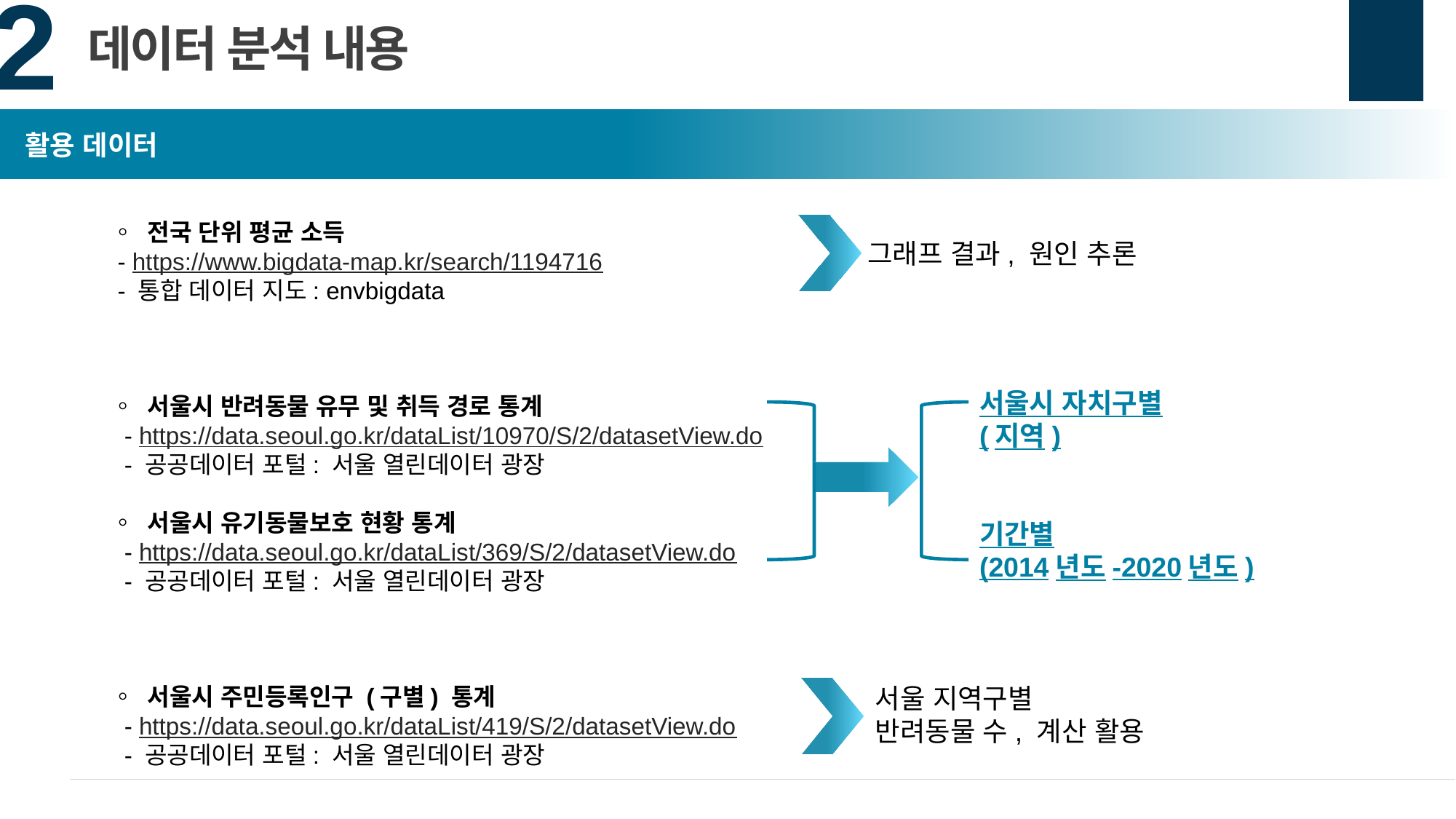

데이터 분석 내용
 활용 데이터
 ◦ 전국 단위 평균 소득
  - https://www.bigdata-map.kr/search/1194716
  - 통합 데이터 지도: envbigdata

 ◦ 서울시 반려동물 유무 및 취득 경로 통계
   - https://data.seoul.go.kr/dataList/10970/S/2/datasetView.do
   - 공공데이터 포털: 서울 열린데이터 광장

 ◦ 서울시 유기동물보호 현황 통계
   - https://data.seoul.go.kr/dataList/369/S/2/datasetView.do
   - 공공데이터 포털: 서울 열린데이터 광장

 ◦ 서울시 주민등록인구 (구별) 통계
   - https://data.seoul.go.kr/dataList/419/S/2/datasetView.do
   - 공공데이터 포털: 서울 열린데이터 광장

그래프 결과, 원인 추론

서울시 자치구별
(지역)

기간별
(2014년도-2020년도)

서울 지역구별
반려동물 수, 계산 활용